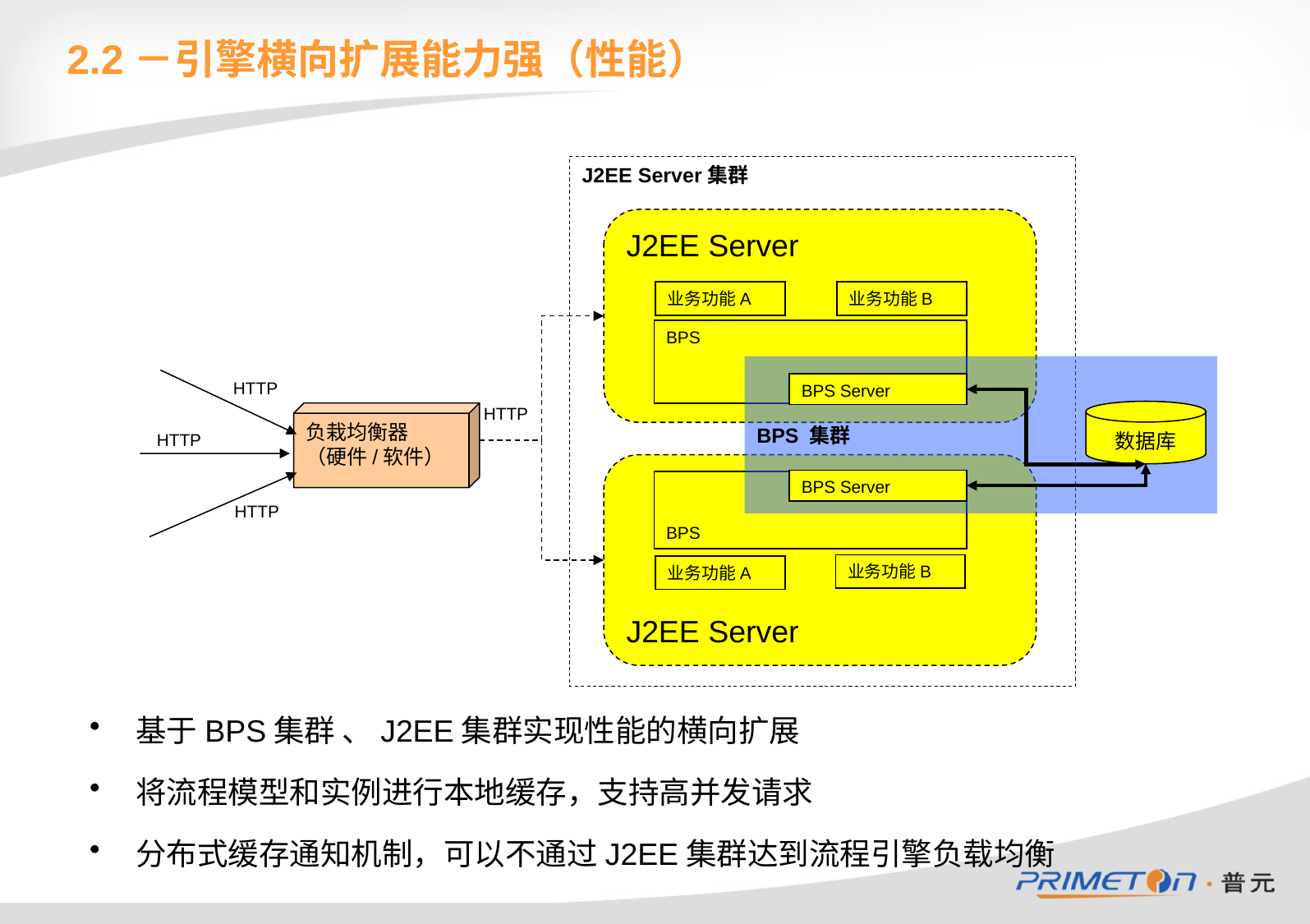

2.2－引擎横向扩展能力强（性能）
J2EE Server集群
J2EE Server
业务功能A
业务功能B
BPS
BPS 集群

HTTP
BPS Server
HTTP
数据库
负栽均衡器
（硬件/软件）
HTTP

J2EE Server
BPS Server
BPS

HTTP
业务功能B
业务功能A
基于BPS集群 、J2EE集群实现性能的横向扩展
将流程模型和实例进行本地缓存，支持高并发请求
分布式缓存通知机制，可以不通过J2EE集群达到流程引擎负载均衡